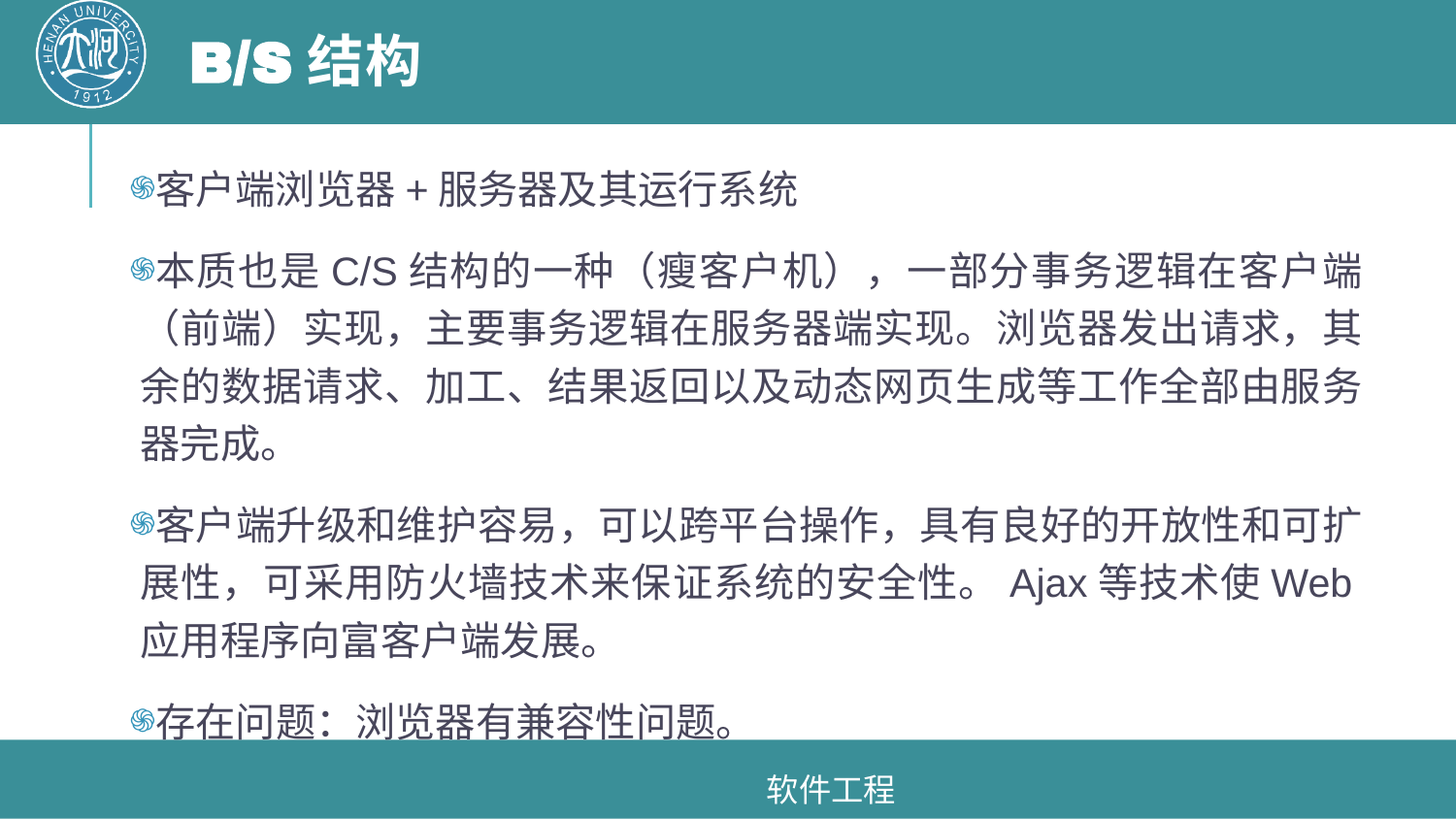

# B/S结构
客户端浏览器+服务器及其运行系统
本质也是C/S结构的一种（瘦客户机），一部分事务逻辑在客户端（前端）实现，主要事务逻辑在服务器端实现。浏览器发出请求，其余的数据请求、加工、结果返回以及动态网页生成等工作全部由服务器完成。
客户端升级和维护容易，可以跨平台操作，具有良好的开放性和可扩展性，可采用防火墙技术来保证系统的安全性。Ajax等技术使Web应用程序向富客户端发展。
存在问题：浏览器有兼容性问题。

软件工程
60